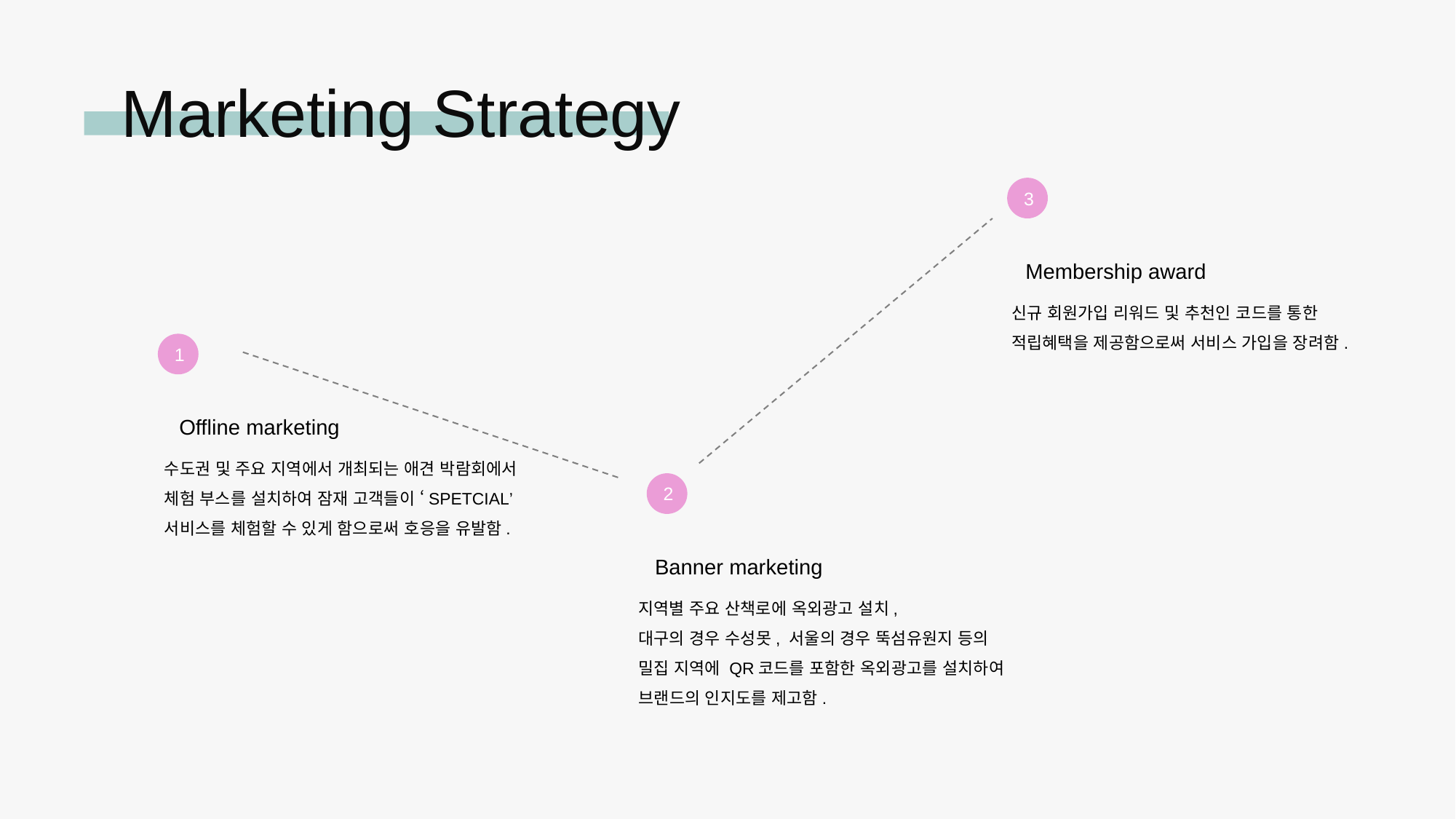

Marketing Strategy

3
Membership award
신규 회원가입 리워드 및 추천인 코드를 통한
적립혜택을 제공함으로써 서비스 가입을 장려함.
1
Offline marketing
수도권 및 주요 지역에서 개최되는 애견 박람회에서
체험 부스를 설치하여 잠재 고객들이 ‘SPETCIAL’
서비스를 체험할 수 있게 함으로써 호응을 유발함.
2
Banner marketing
지역별 주요 산책로에 옥외광고 설치,
대구의 경우 수성못, 서울의 경우 뚝섬유원지 등의
밀집 지역에 QR코드를 포함한 옥외광고를 설치하여
브랜드의 인지도를 제고함.